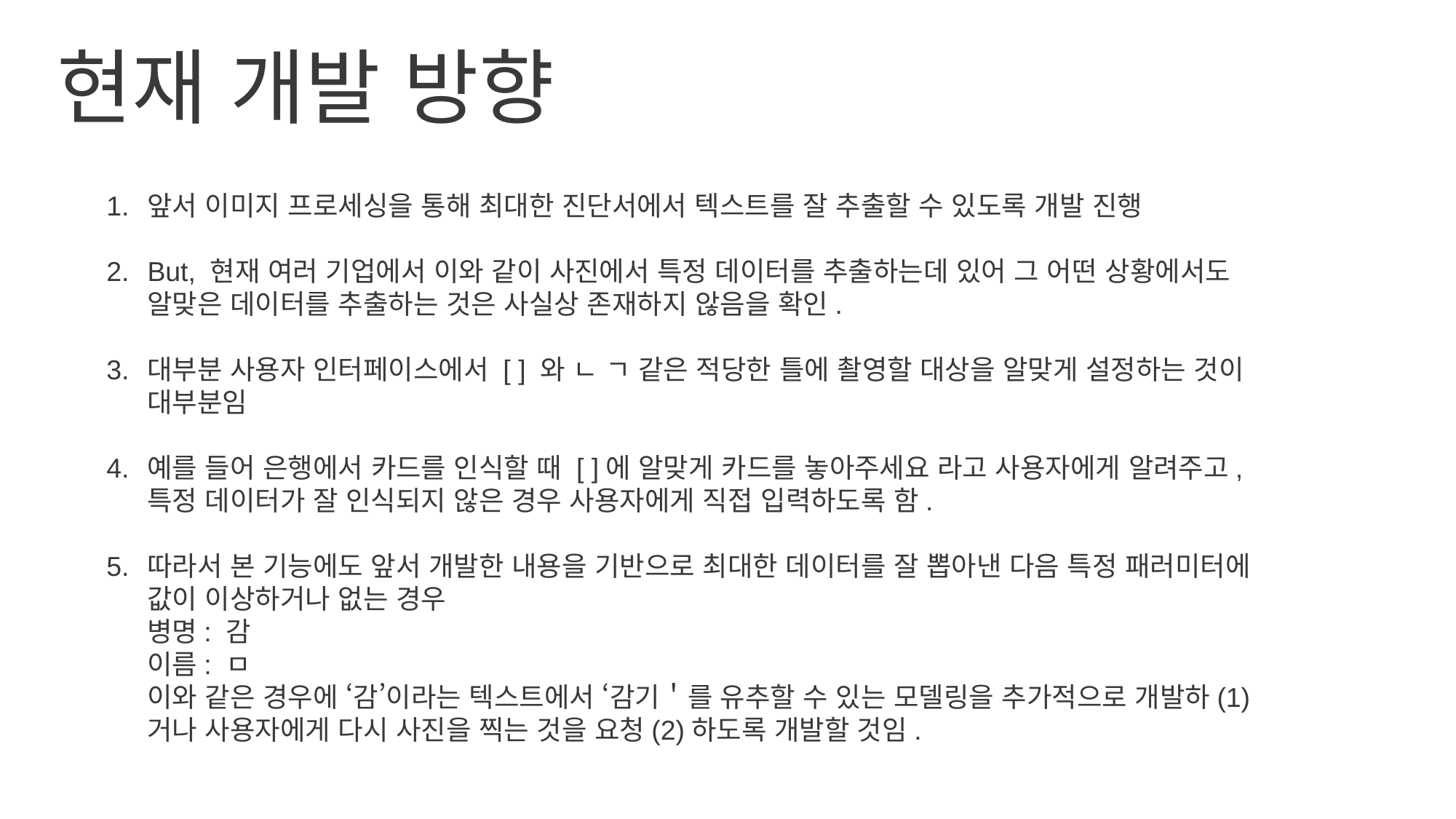

현재 개발 방향
앞서 이미지 프로세싱을 통해 최대한 진단서에서 텍스트를 잘 추출할 수 있도록 개발 진행

But, 현재 여러 기업에서 이와 같이 사진에서 특정 데이터를 추출하는데 있어 그 어떤 상황에서도 알맞은 데이터를 추출하는 것은 사실상 존재하지 않음을 확인.

대부분 사용자 인터페이스에서 [ ] 와 ㄴ ㄱ 같은 적당한 틀에 촬영할 대상을 알맞게 설정하는 것이 대부분임

예를 들어 은행에서 카드를 인식할 때 [ ]에 알맞게 카드를 놓아주세요 라고 사용자에게 알려주고, 특정 데이터가 잘 인식되지 않은 경우 사용자에게 직접 입력하도록 함.

따라서 본 기능에도 앞서 개발한 내용을 기반으로 최대한 데이터를 잘 뽑아낸 다음 특정 패러미터에 값이 이상하거나 없는 경우
병명: 감
이름: ㅁ
이와 같은 경우에 ‘감’이라는 텍스트에서 ‘감기＇를 유추할 수 있는 모델링을 추가적으로 개발하(1)거나 사용자에게 다시 사진을 찍는 것을 요청(2)하도록 개발할 것임.